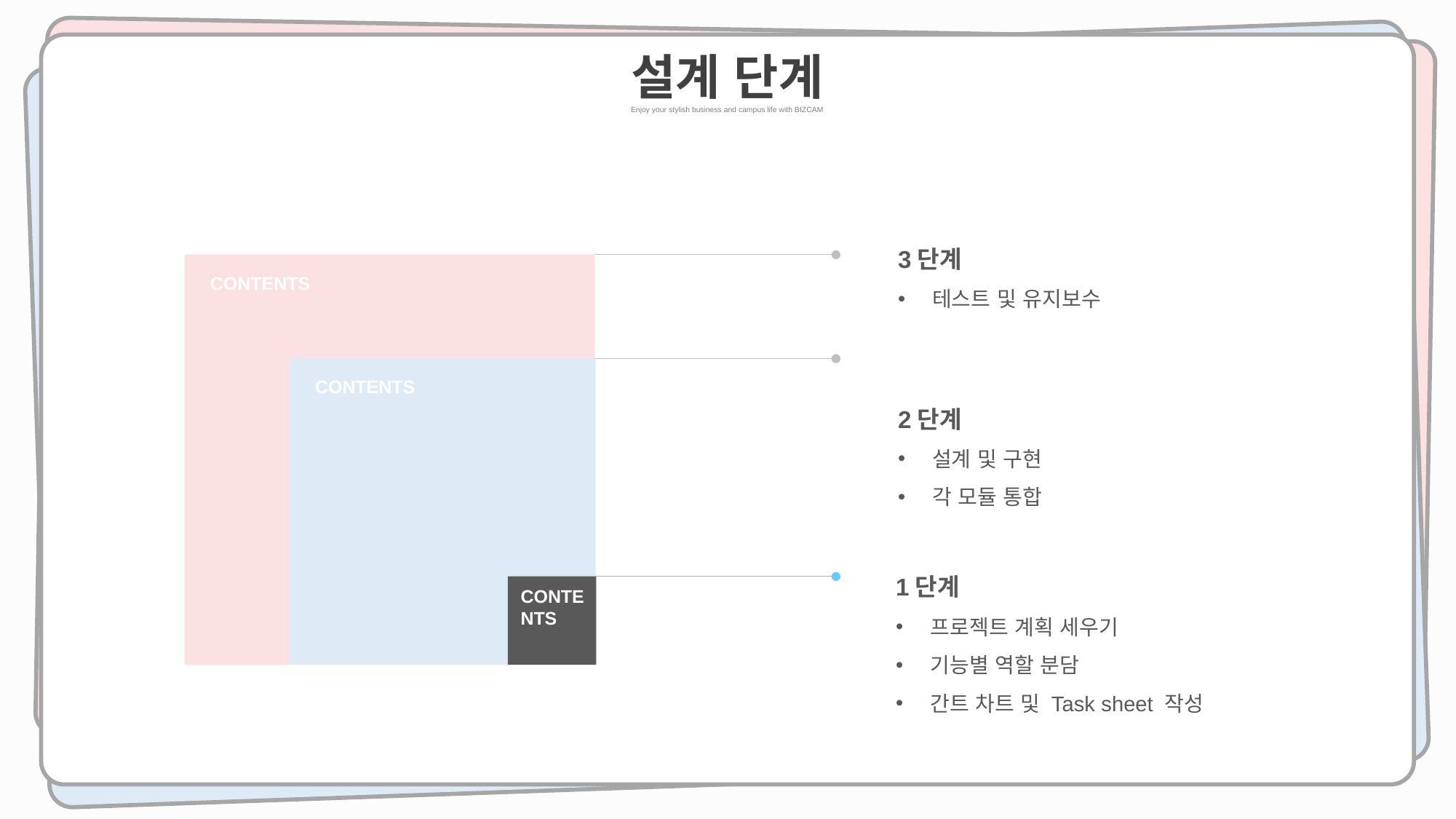

설계 단계
Enjoy your stylish business and campus life with BIZCAM

3단계
테스트 및 유지보수

CONTENTS
CONTENTS
2단계
설계 및 구현
각 모듈 통합
1단계
프로젝트 계획 세우기
기능별 역할 분담
간트 차트 및 Task sheet 작성

CONTENTS